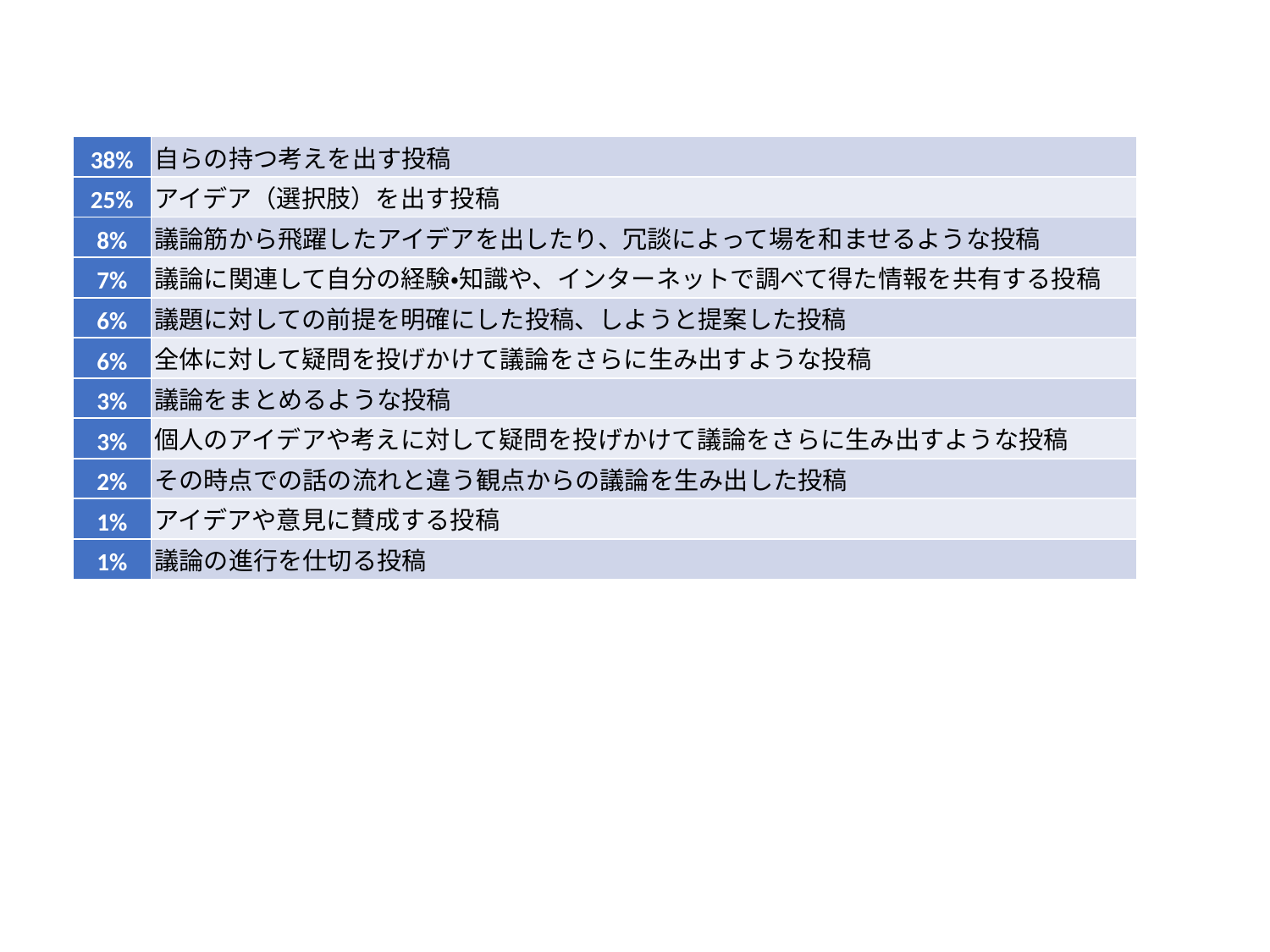

| 38% | 自らの持つ考えを出す投稿 |
| --- | --- |
| 25% | アイデア（選択肢）を出す投稿 |
| 8% | 議論筋から飛躍したアイデアを出したり、冗談によって場を和ませるような投稿 |
| 7% | 議論に関連して自分の経験・知識や、インターネットで調べて得た情報を共有する投稿 |
| 6% | 議題に対しての前提を明確にした投稿、しようと提案した投稿 |
| 6% | 全体に対して疑問を投げかけて議論をさらに生み出すような投稿 |
| 3% | 議論をまとめるような投稿 |
| 3% | 個人のアイデアや考えに対して疑問を投げかけて議論をさらに生み出すような投稿 |
| 2% | その時点での話の流れと違う観点からの議論を生み出した投稿 |
| 1% | アイデアや意見に賛成する投稿 |
| 1% | 議論の進行を仕切る投稿 |